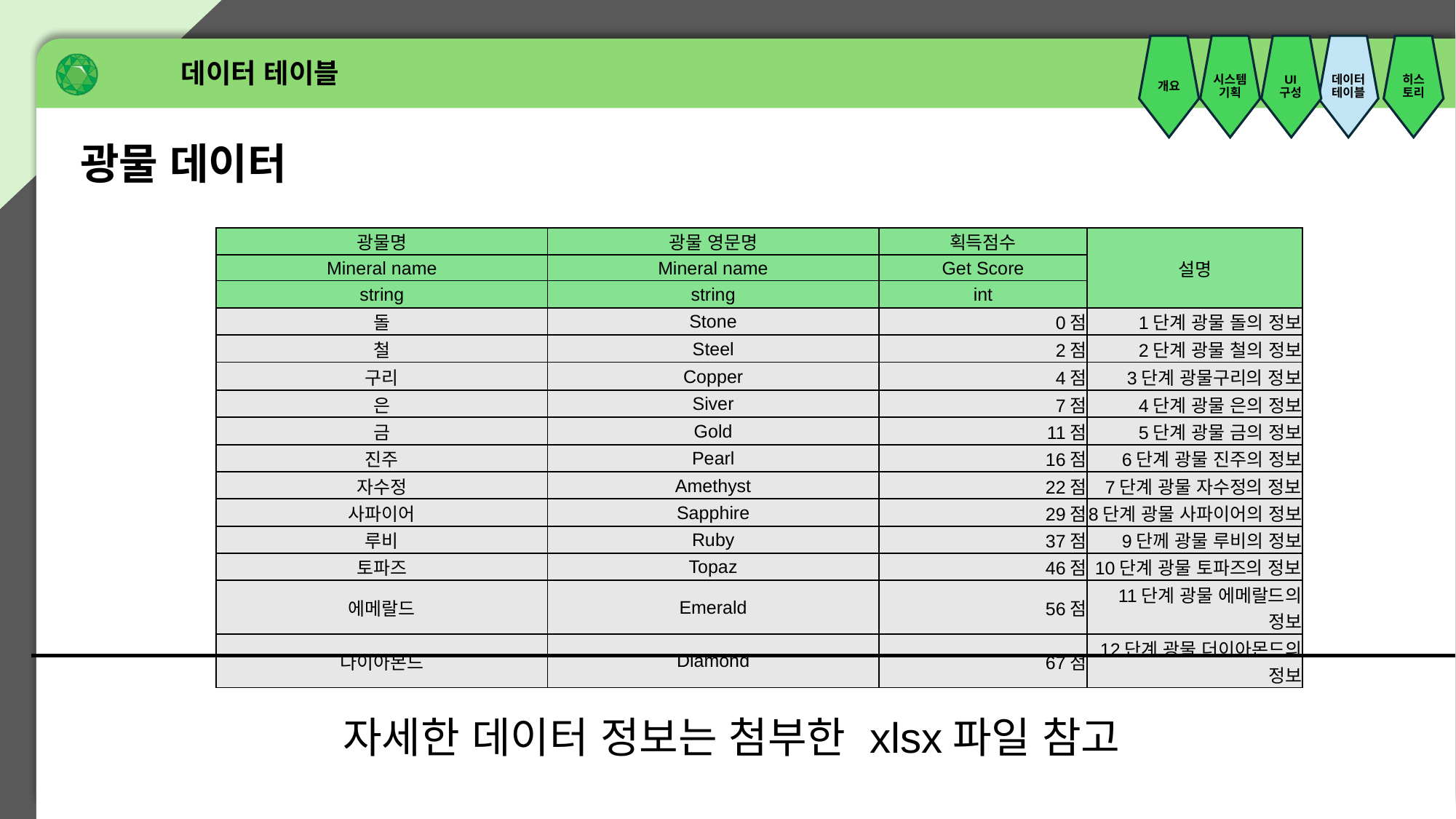

데이터 테이블
개요
시스템기획
UI
구성
데이터테이블
히스토리
광물 데이터
| 광물명 | 광물 영문명 | 획득점수 | 설명 |
| --- | --- | --- | --- |
| Mineral name | Mineral name | Get Score |  |
| string | string | int |  |
| 돌 | Stone | 0점 | 1단계 광물 돌의 정보 |
| 철 | Steel | 2점 | 2단계 광물 철의 정보 |
| 구리 | Copper | 4점 | 3단계 광물구리의 정보 |
| 은 | Siver | 7점 | 4단계 광물 은의 정보 |
| 금 | Gold | 11점 | 5단계 광물 금의 정보 |
| 진주 | Pearl | 16점 | 6단계 광물 진주의 정보 |
| 자수정 | Amethyst | 22점 | 7단계 광물 자수정의 정보 |
| 사파이어 | Sapphire | 29점 | 8단계 광물 사파이어의 정보 |
| 루비 | Ruby | 37점 | 9단께 광물 루비의 정보 |
| 토파즈 | Topaz | 46점 | 10단계 광물 토파즈의 정보 |
| 에메랄드 | Emerald | 56점 | 11단계 광물 에메랄드의 정보 |
| 다이아몬드 | Diamond | 67점 | 12단계 광물 더이아몬드의 정보 |
자세한 데이터 정보는 첨부한 xlsx파일 참고